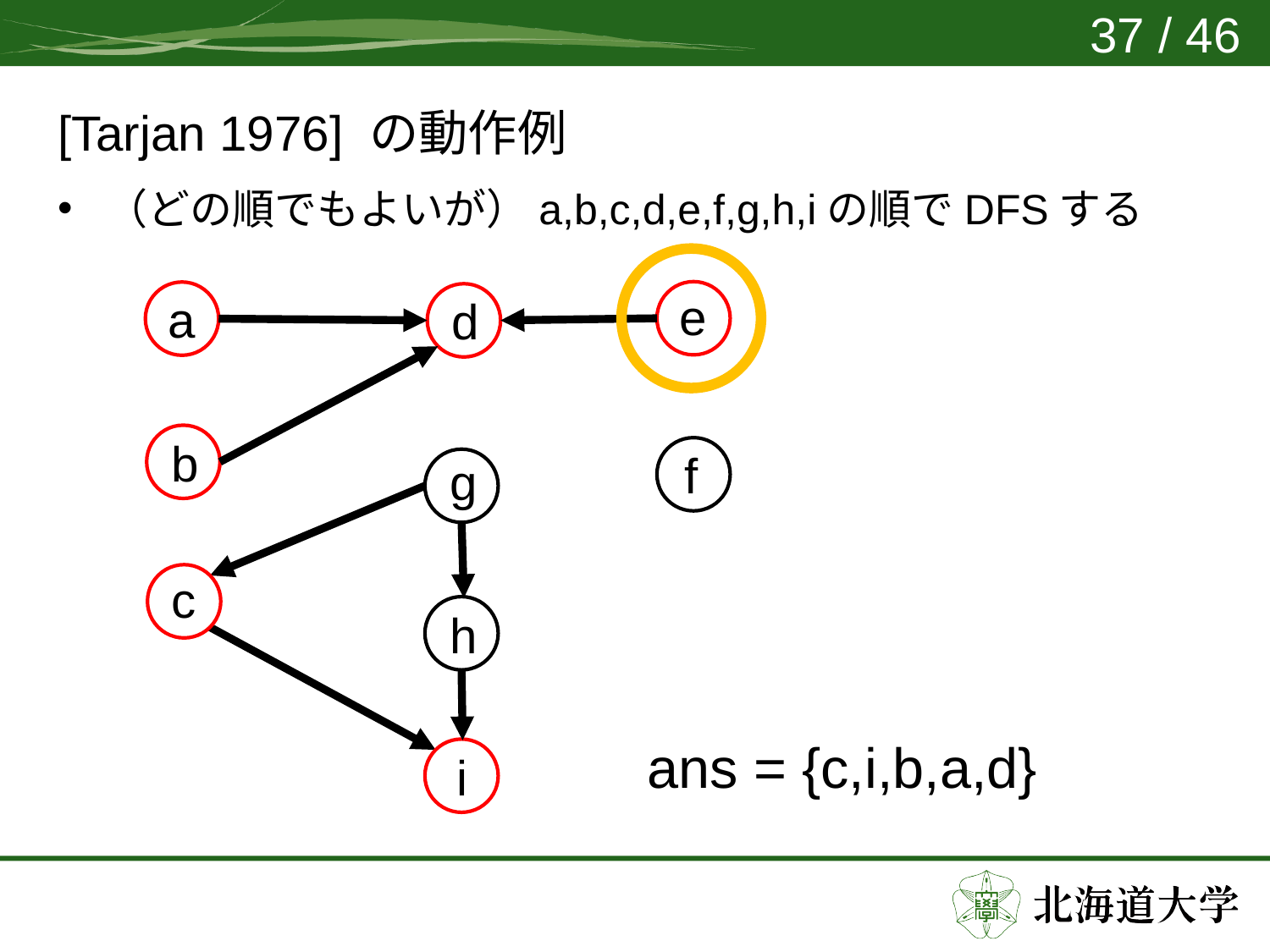

37 / 46
# [Tarjan 1976] の動作例
（どの順でもよいが）a,b,c,d,e,f,g,h,iの順でDFSする

e

a

d

b

f
g

c

h
ans = {c,i,b,a,d}

i